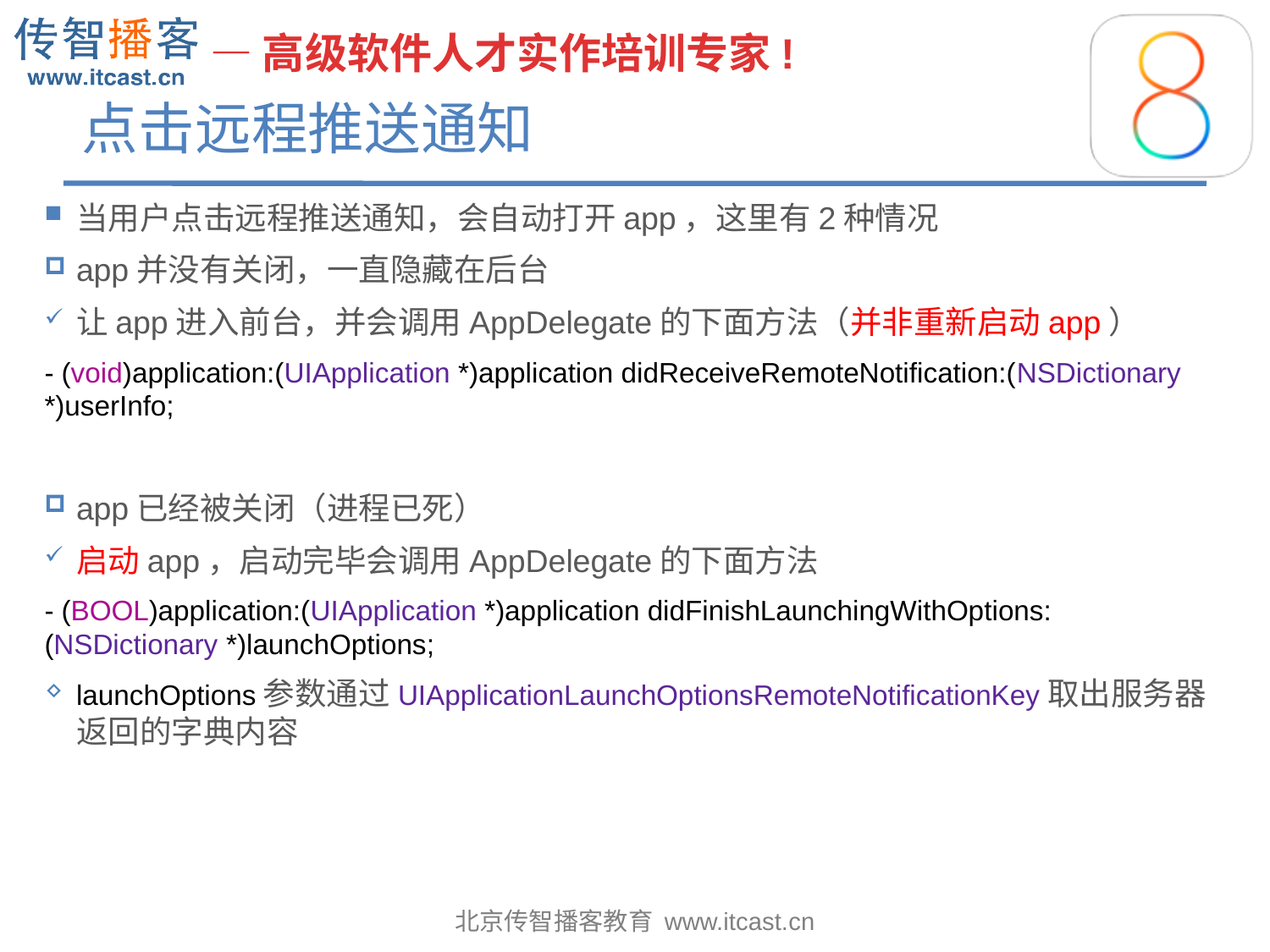

# 点击远程推送通知
当用户点击远程推送通知，会自动打开app，这里有2种情况
app并没有关闭，一直隐藏在后台
让app进入前台，并会调用AppDelegate的下面方法（并非重新启动app）
- (void)application:(UIApplication *)application didReceiveRemoteNotification:(NSDictionary *)userInfo;

app已经被关闭（进程已死）
启动app，启动完毕会调用AppDelegate的下面方法
- (BOOL)application:(UIApplication *)application didFinishLaunchingWithOptions:(NSDictionary *)launchOptions;
launchOptions参数通过UIApplicationLaunchOptionsRemoteNotificationKey取出服务器返回的字典内容